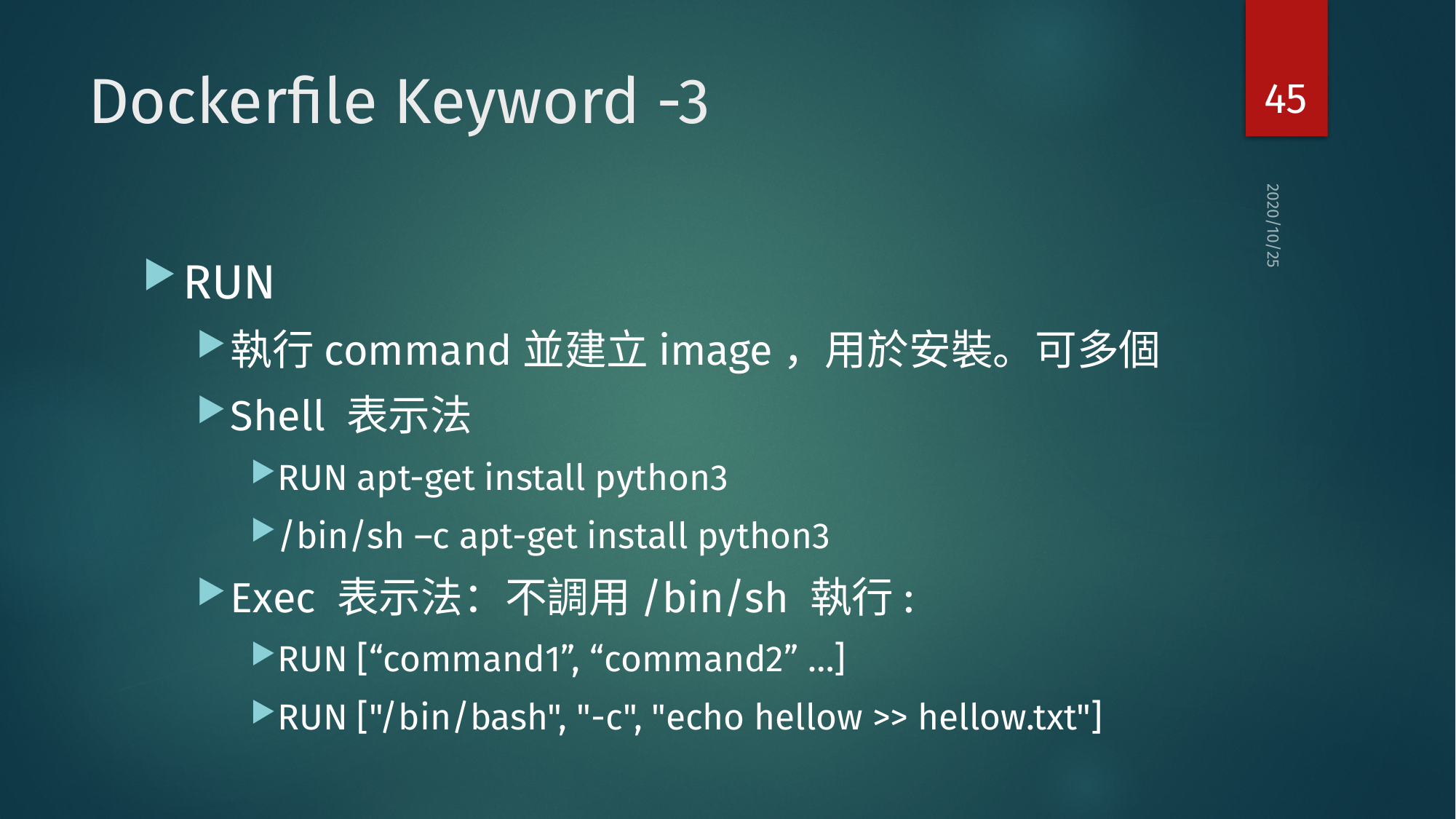

45
# Dockerfile Keyword -3
2020/10/25
RUN
執行command並建立image，用於安裝。可多個
Shell 表示法
RUN apt-get install python3
/bin/sh –c apt-get install python3
Exec 表示法：不調用/bin/sh 執行:
RUN [“command1”, “command2” …]
RUN ["/bin/bash", "-c", "echo hellow >> hellow.txt"]